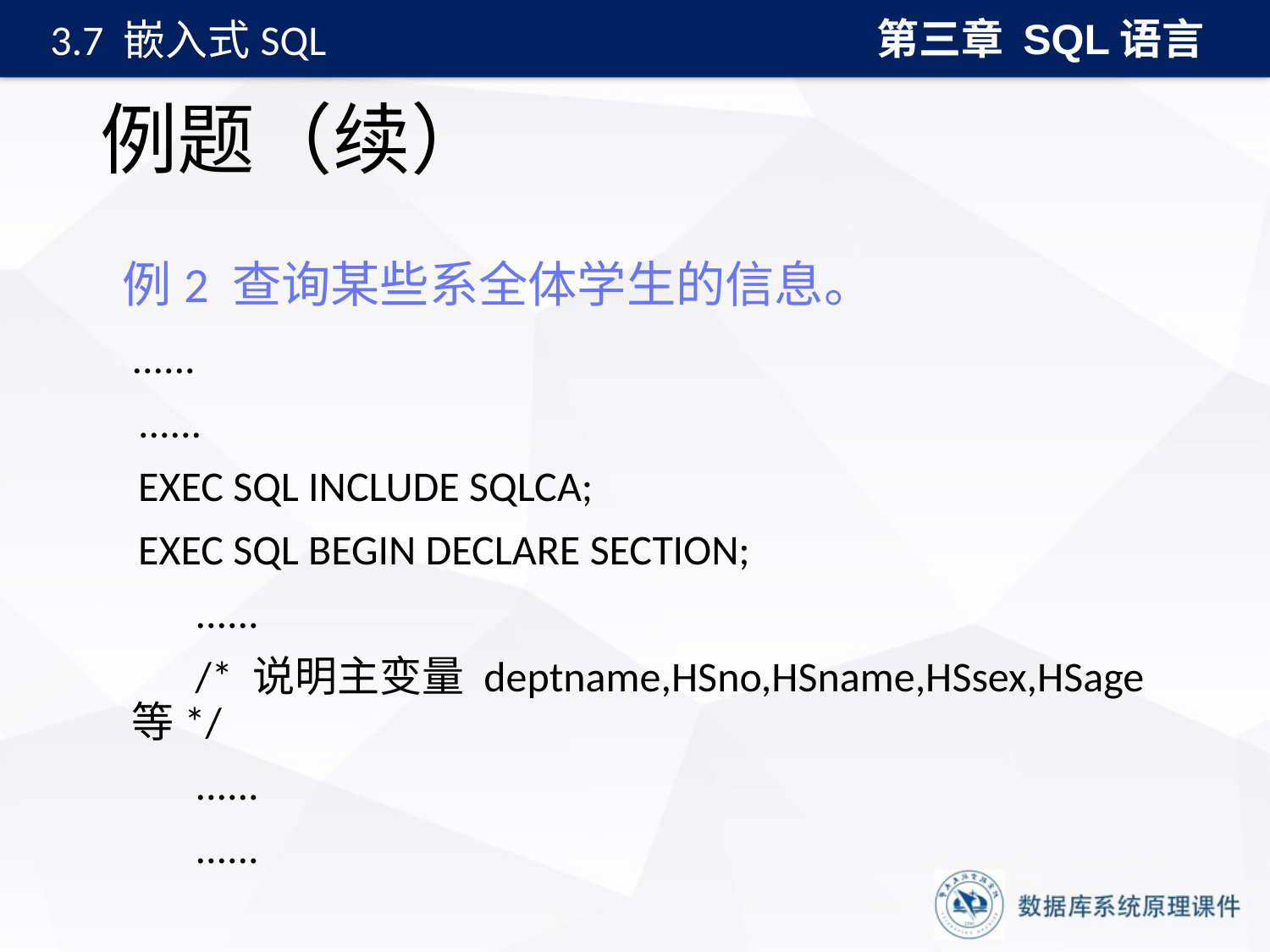

第三章 SQL语言
3.7 嵌入式SQL
# 例题（续）
 例2 查询某些系全体学生的信息。
	......
    ......
    EXEC SQL INCLUDE SQLCA;
    EXEC SQL BEGIN DECLARE SECTION;
          ......
          /* 说明主变量 deptname,HSno,HSname,HSsex,HSage等*/
          ......
          ......